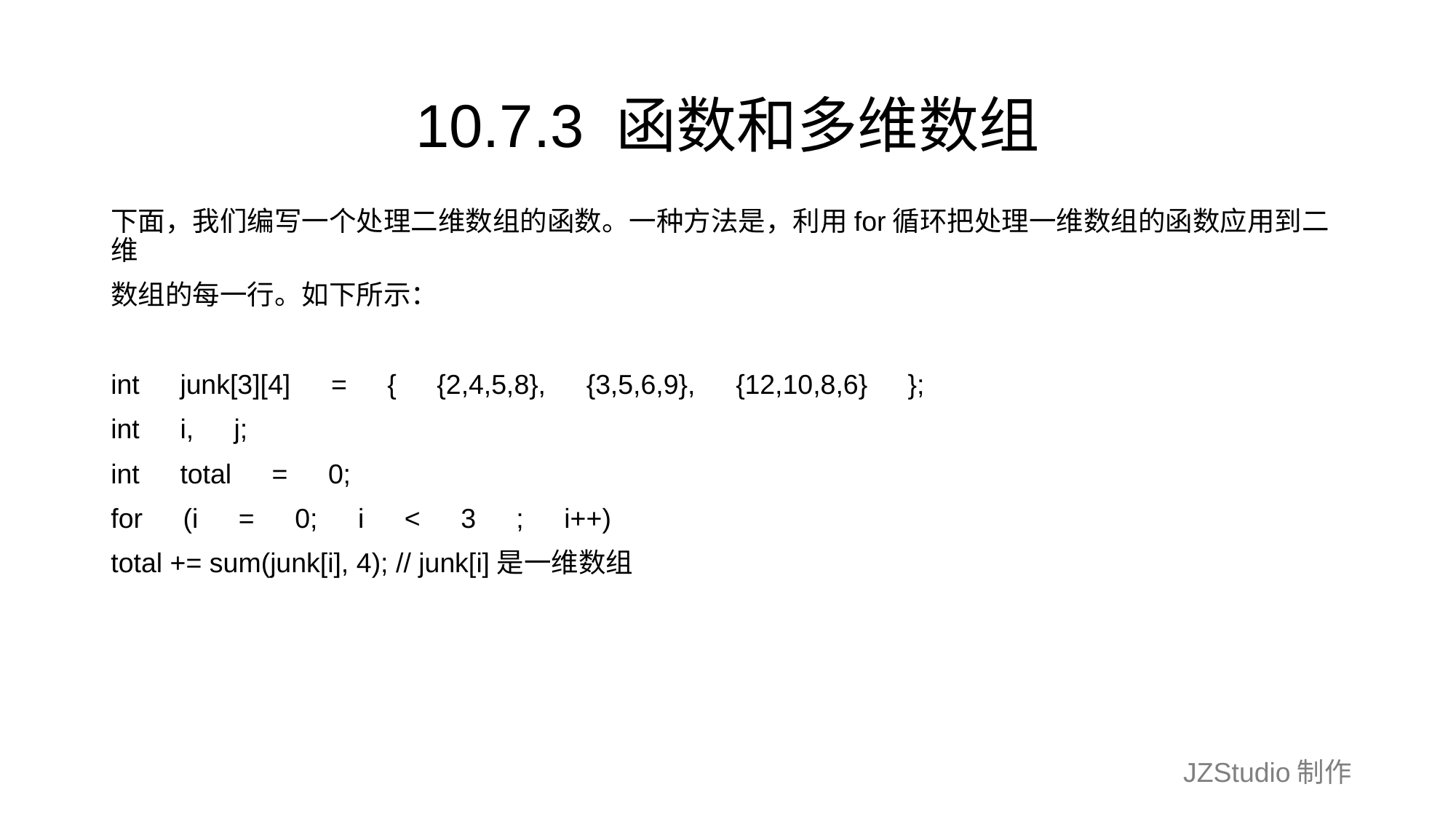

# 10.7.3 函数和多维数组
下面，我们编写一个处理二维数组的函数。一种方法是，利用for循环把处理一维数组的函数应用到二维
数组的每一行。如下所示：

int　junk[3][4]　=　{　{2,4,5,8},　{3,5,6,9},　{12,10,8,6}　};
int　i,　j;
int　total　=　0;
for　(i　=　0;　i　<　3　;　i++)
total += sum(junk[i], 4); // junk[i]是一维数组